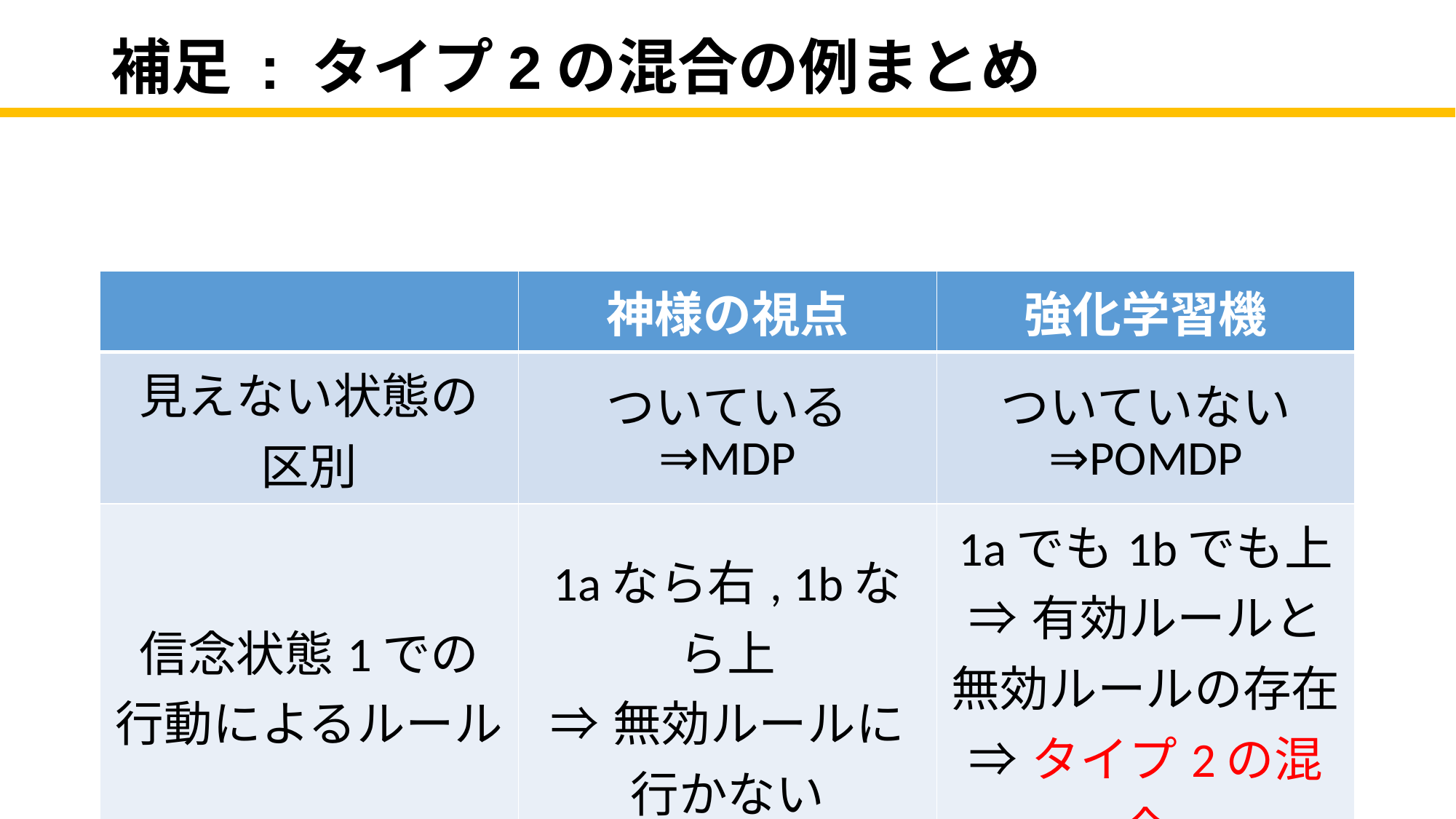

# 補足 : タイプ2の混合の例まとめ
|  | 神様の視点 | 強化学習機 |
| --- | --- | --- |
| 見えない状態の 区別 | ついている ⇒MDP | ついていない ⇒POMDP |
| 信念状態1での 行動によるルール | 1aなら右, 1bなら上 ⇒無効ルールに 行かない | 1aでも1bでも上 ⇒有効ルールと 無効ルールの存在 ⇒タイプ2の混合 |